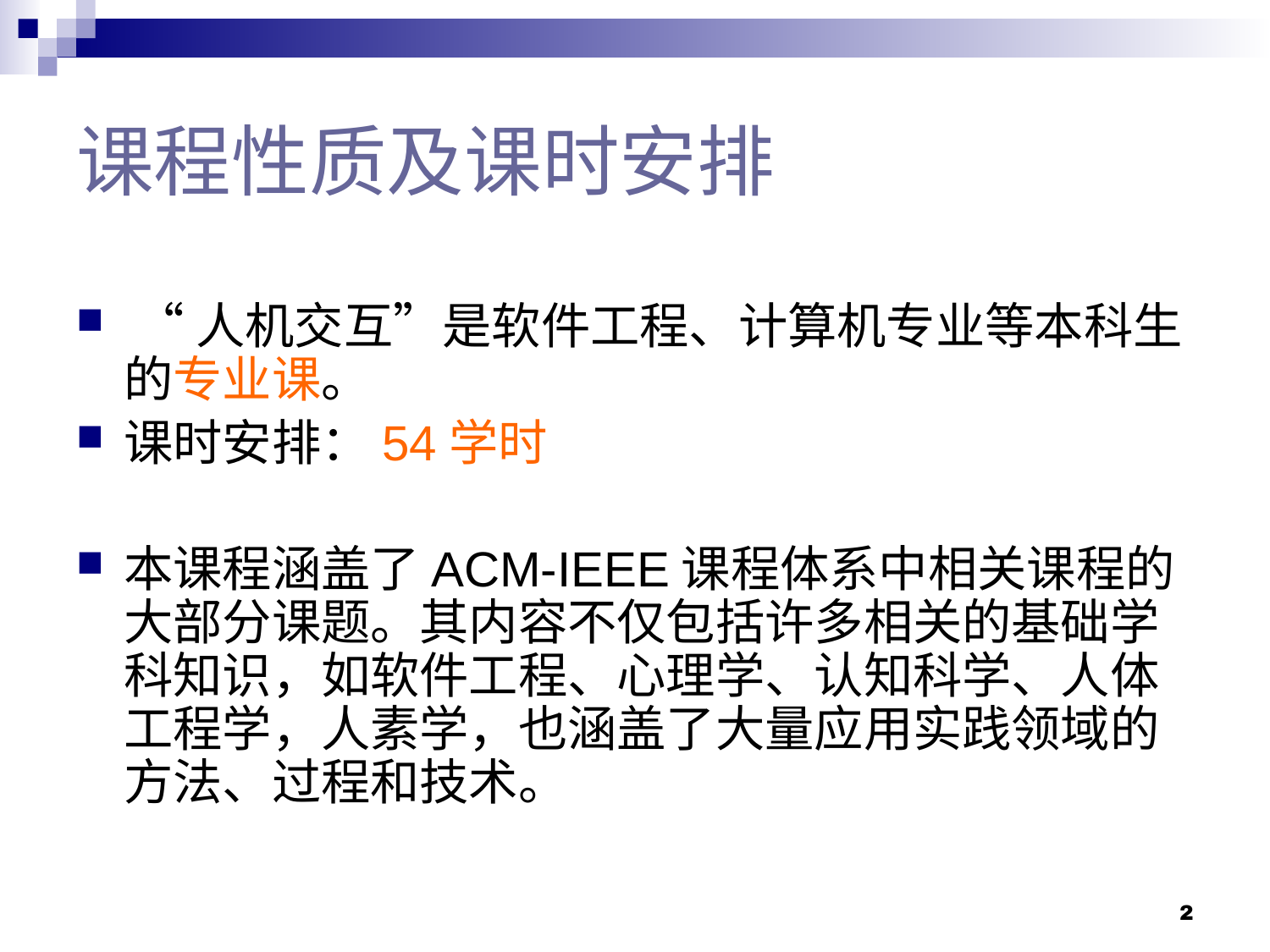

# 课程性质及课时安排

 “人机交互”是软件工程、计算机专业等本科生的专业课。
课时安排：54学时

本课程涵盖了ACM-IEEE课程体系中相关课程的大部分课题。其内容不仅包括许多相关的基础学科知识，如软件工程、心理学、认知科学、人体工程学，人素学，也涵盖了大量应用实践领域的方法、过程和技术。

2